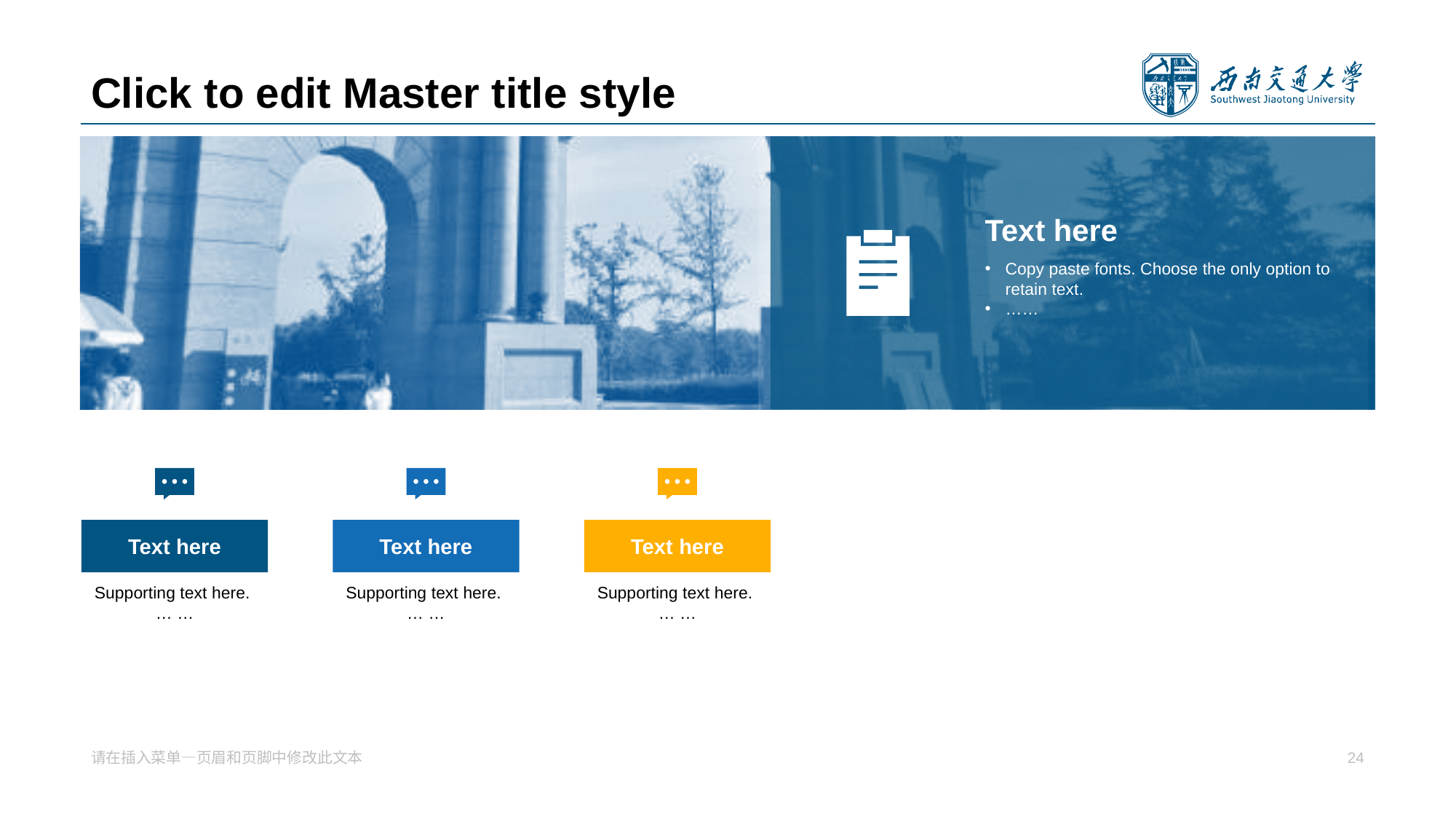

# Click to edit Master title style

Text here

Copy paste fonts. Choose the only option to retain text.
……

Text here
Text here
Text here
Supporting text here.
… …
Supporting text here.
… …
Supporting text here.
… …
请在插入菜单—页眉和页脚中修改此文本
24